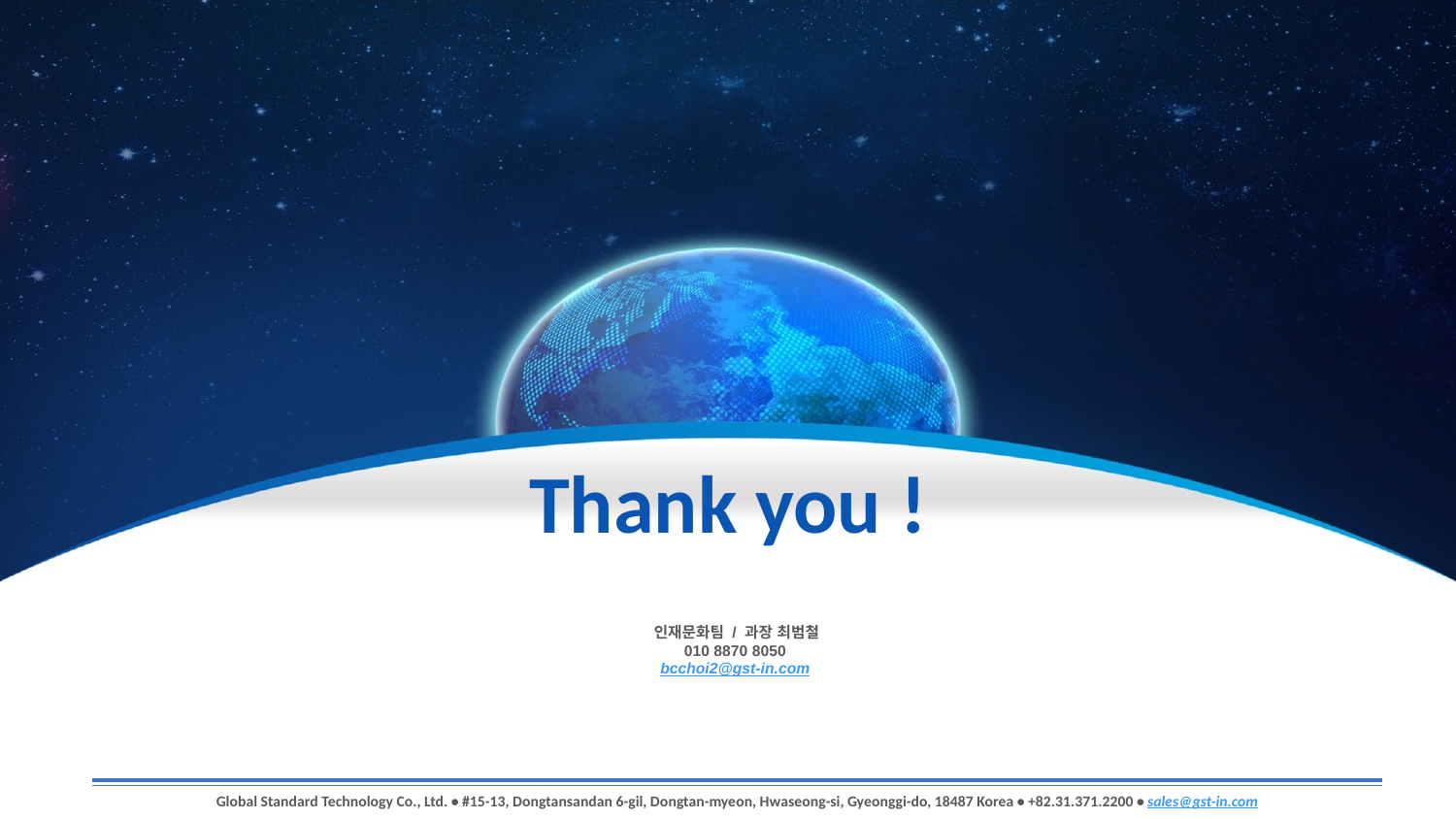

인재문화팀 / 과장 최범철
010 8870 8050
bcchoi2@gst-in.com